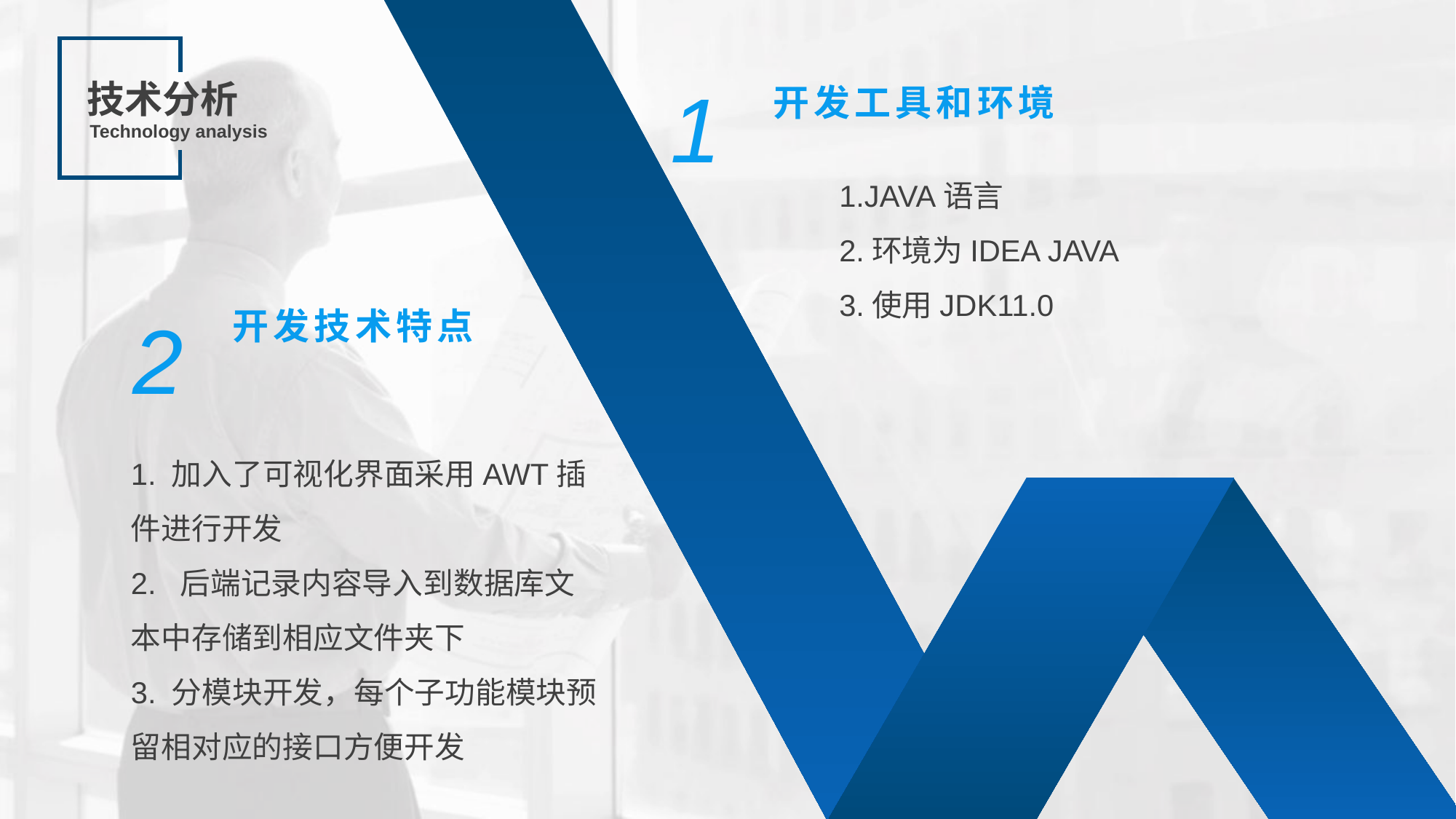

1
技术分析
Technology analysis
开发工具和环境

1.JAVA语言
2.环境为IDEA JAVA
3.使用JDK11.0
2
开发技术特点

1. 加入了可视化界面采用AWT插件进行开发
2.  后端记录内容导入到数据库文本中存储到相应文件夹下
3. 分模块开发，每个子功能模块预留相对应的接口方便开发